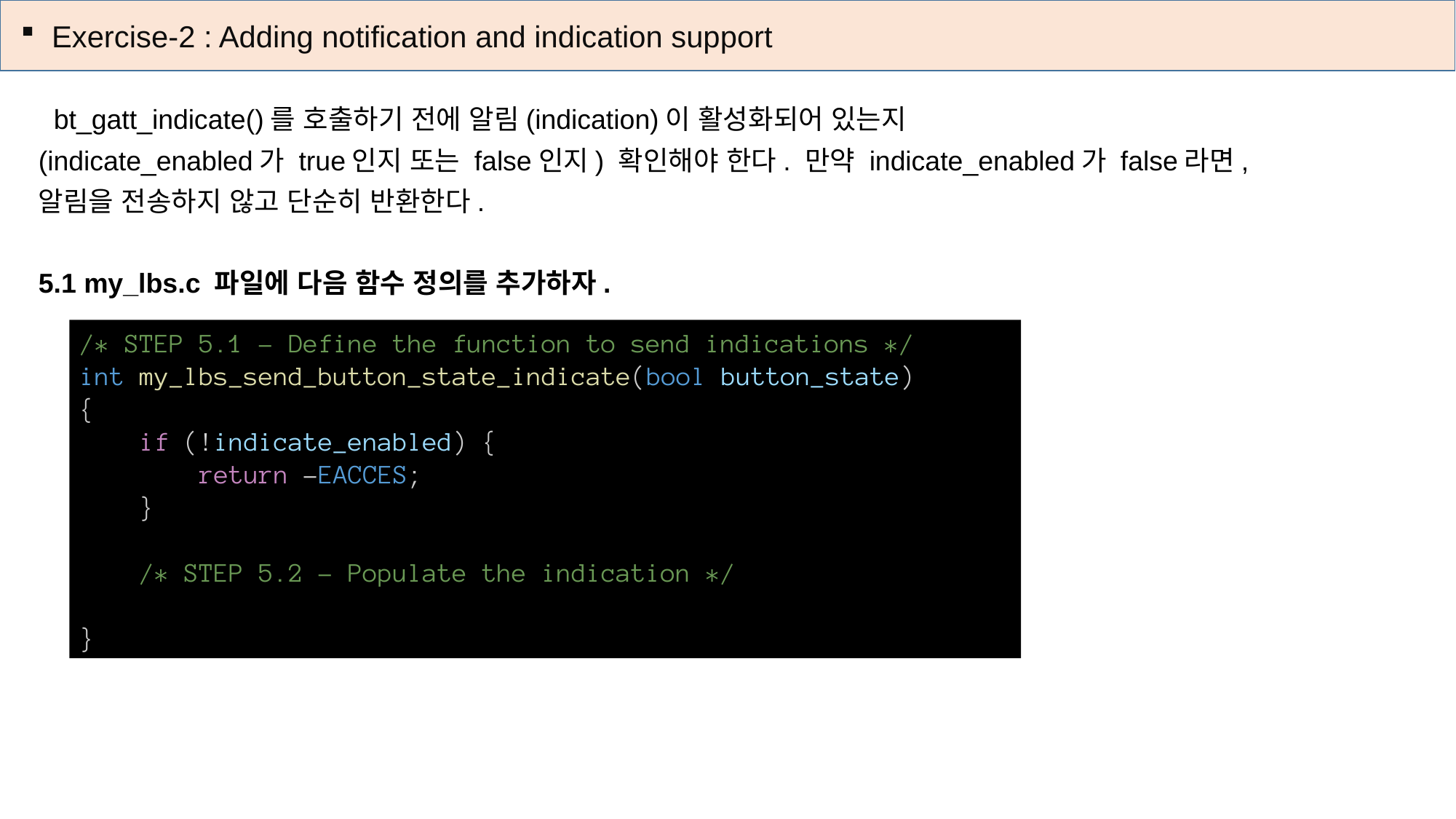

Exercise-2 : Adding notification and indication support
  bt_gatt_indicate()를 호출하기 전에 알림(indication)이 활성화되어 있는지
(indicate_enabled가 true인지 또는 false인지) 확인해야 한다. 만약 indicate_enabled가 false라면,
알림을 전송하지 않고 단순히 반환한다.

5.1 my_lbs.c 파일에 다음 함수 정의를 추가하자.
/* STEP 5.1 - Define the function to send indications */
int my_lbs_send_button_state_indicate(bool button_state)
{
    if (!indicate_enabled) {
        return -EACCES;
    }
    /* STEP 5.2 - Populate the indication */
}